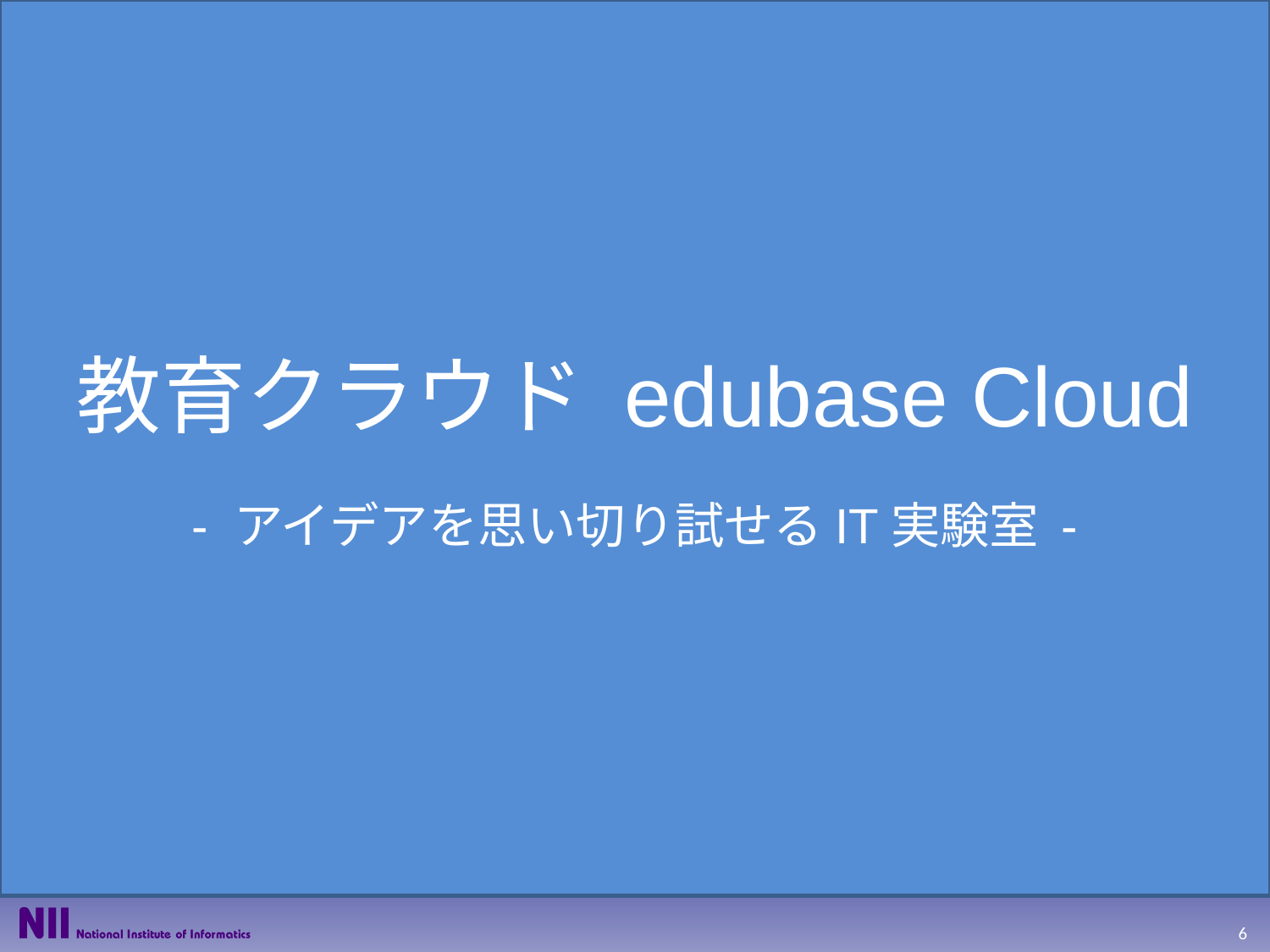

教育クラウド edubase Cloud

- アイデアを思い切り試せるIT実験室 -
6